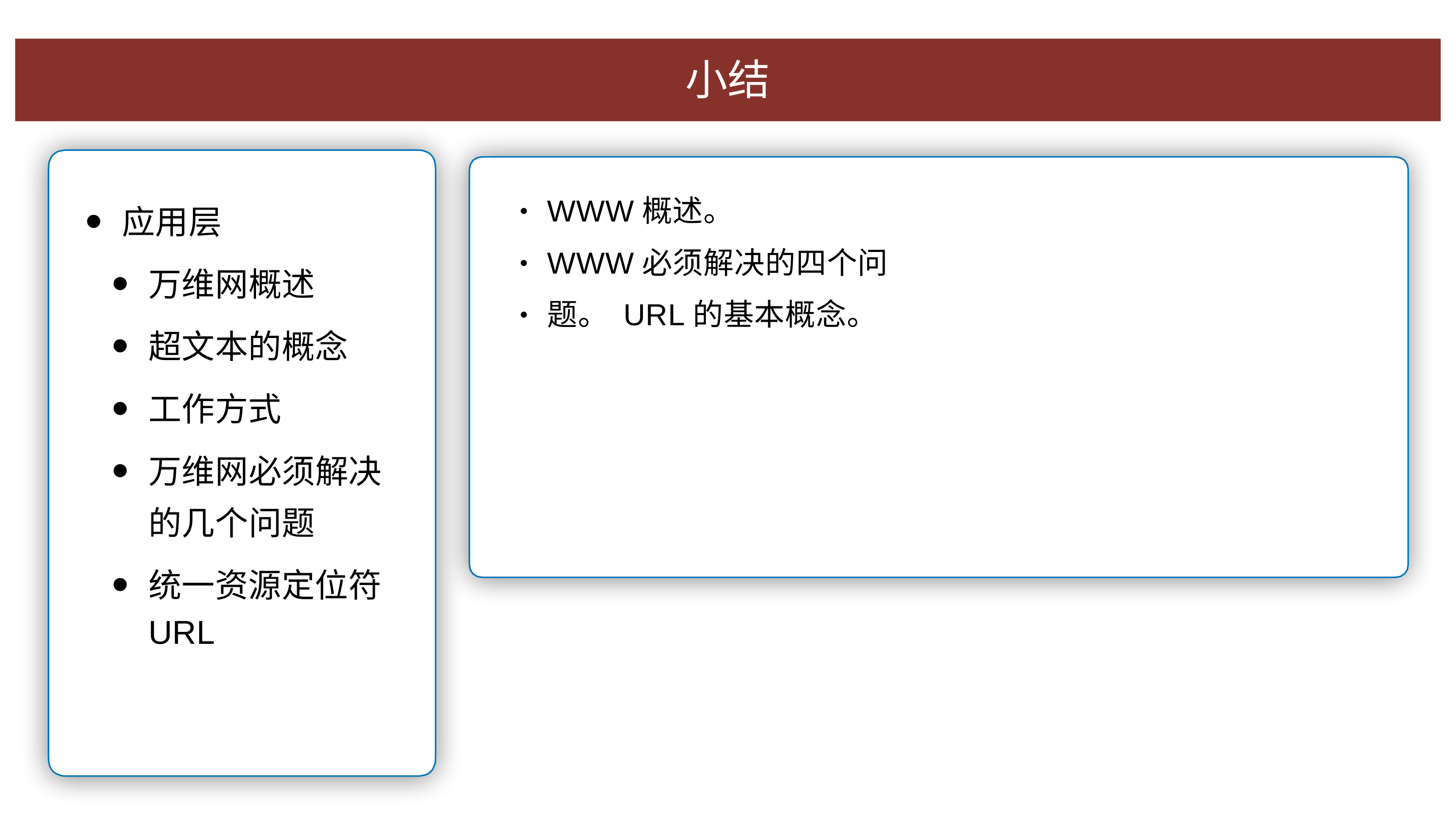

⼩结

WWW概述。
WWW必须解决的四个问题。 URL的基本概念。
应⽤层
万维⽹概述
超⽂本的概念
⼯作⽅式
万维⽹必须解决 的⼏个问题
统⼀资源定位符
URL
•
•
•